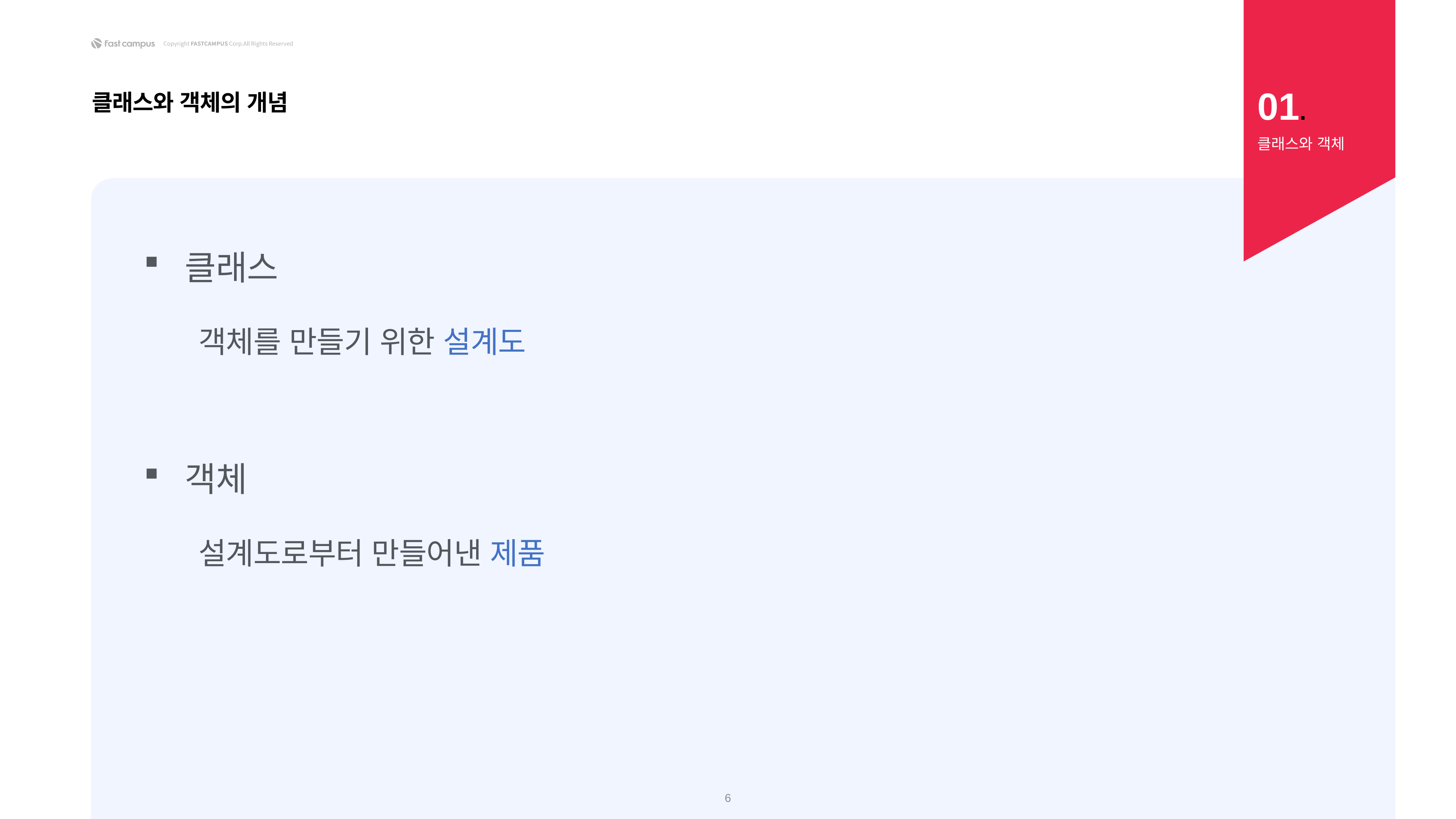

01.
클래스와 객체의 개념
클래스와 객체
클래스
     객체를 만들기 위한 설계도

객체
     설계도로부터 만들어낸 제품
6